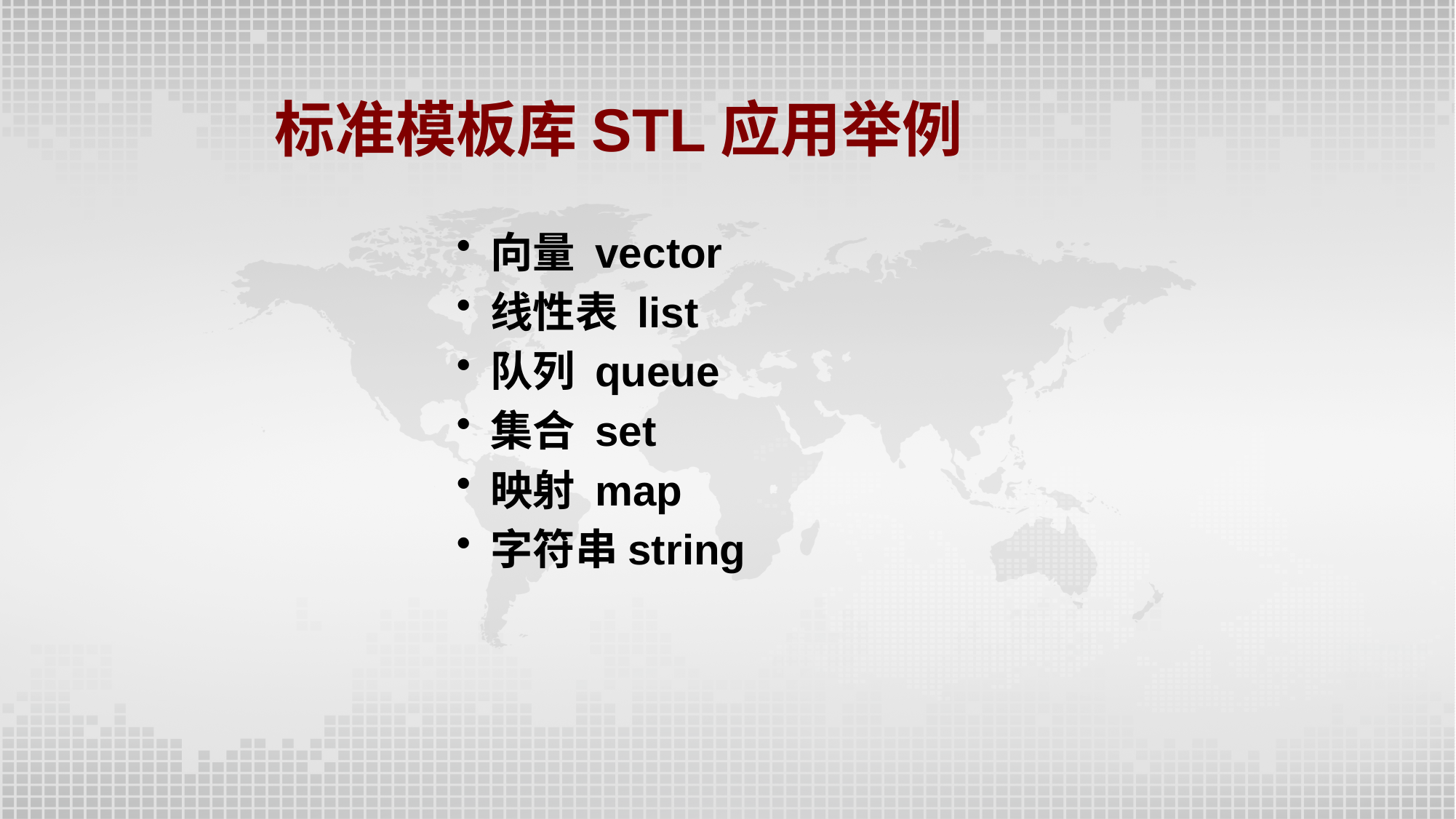

标准模板库STL应用举例
向量 vector
线性表 list
队列 queue
集合 set
映射 map
字符串string